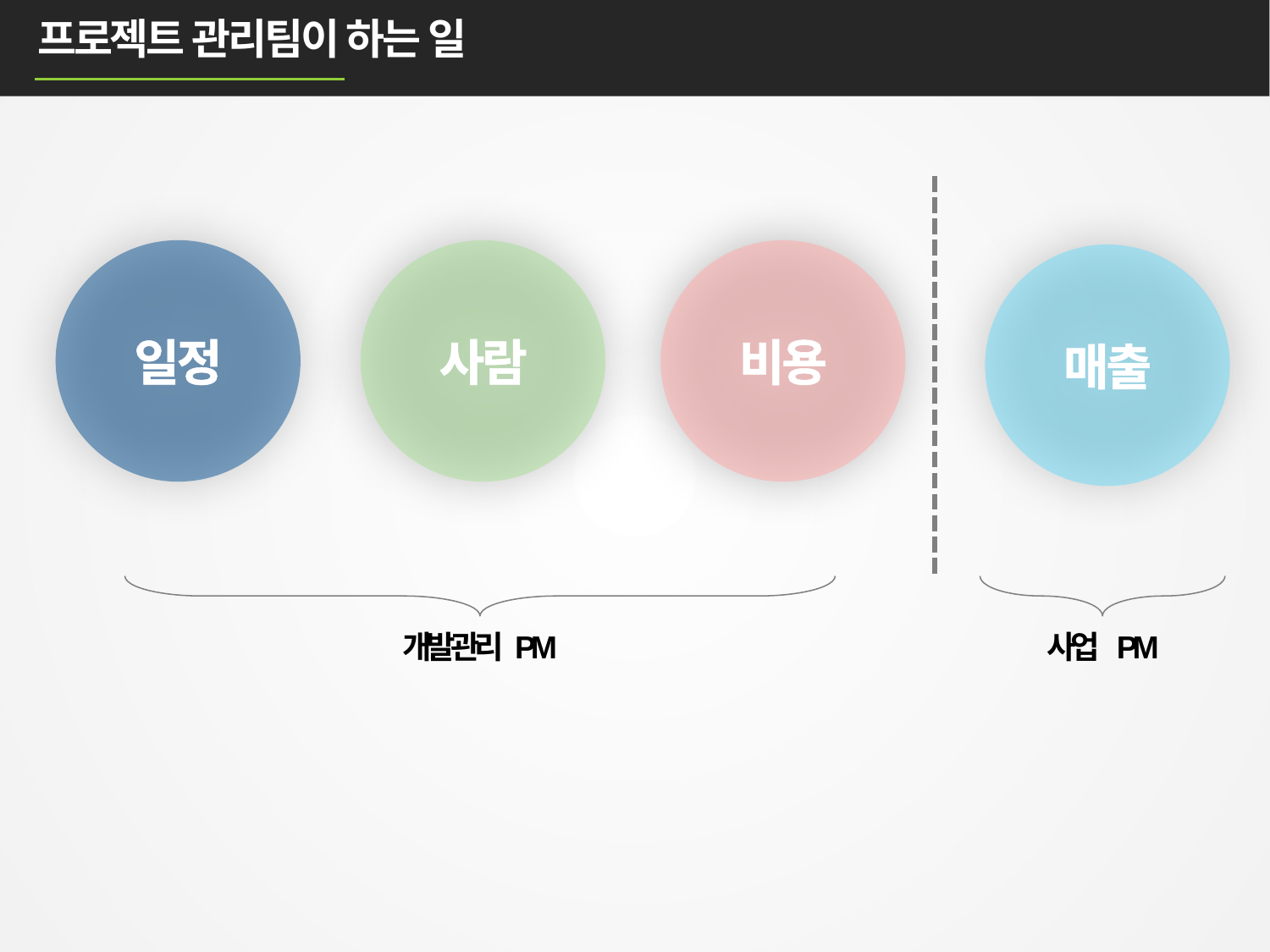

프로젝트 관리팀이 하는 일
일정
사람
비용

매출

개발관리 PM
사업 PM